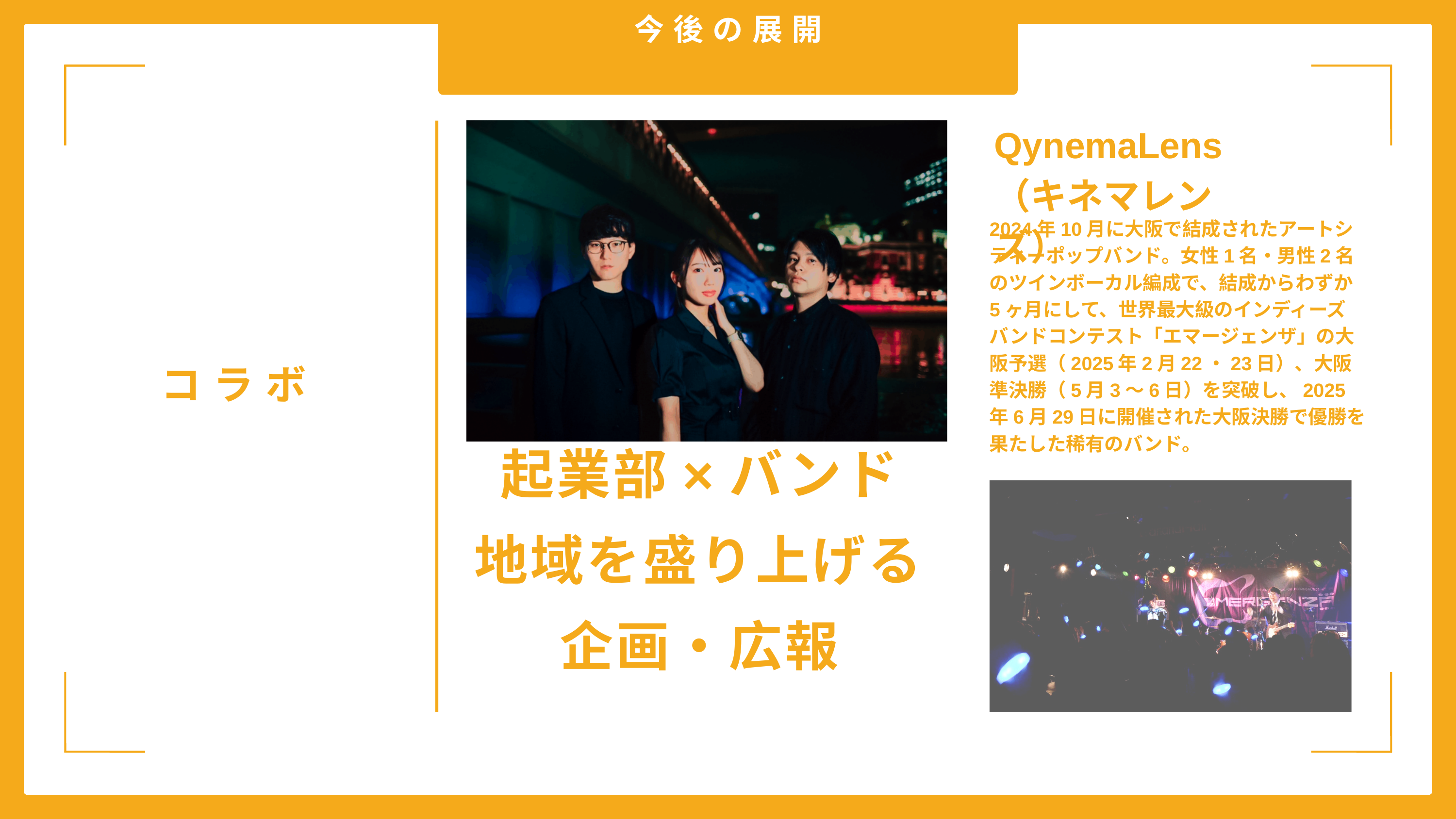

今後の展開

QynemaLens
（キネマレンズ）

2024年10月に大阪で結成されたアートシティーポップバンド。女性1名・男性2名のツインボーカル編成で、結成からわずか5ヶ月にして、世界最大級のインディーズバンドコンテスト「エマージェンザ」の大阪予選（2025年2月22・23日）、大阪準決勝（5月3～6日）を突破し、2025年6月29日に開催された大阪決勝で優勝を果たした稀有のバンド。
コラボ
起業部×バンド
地域を盛り上げる企画・広報